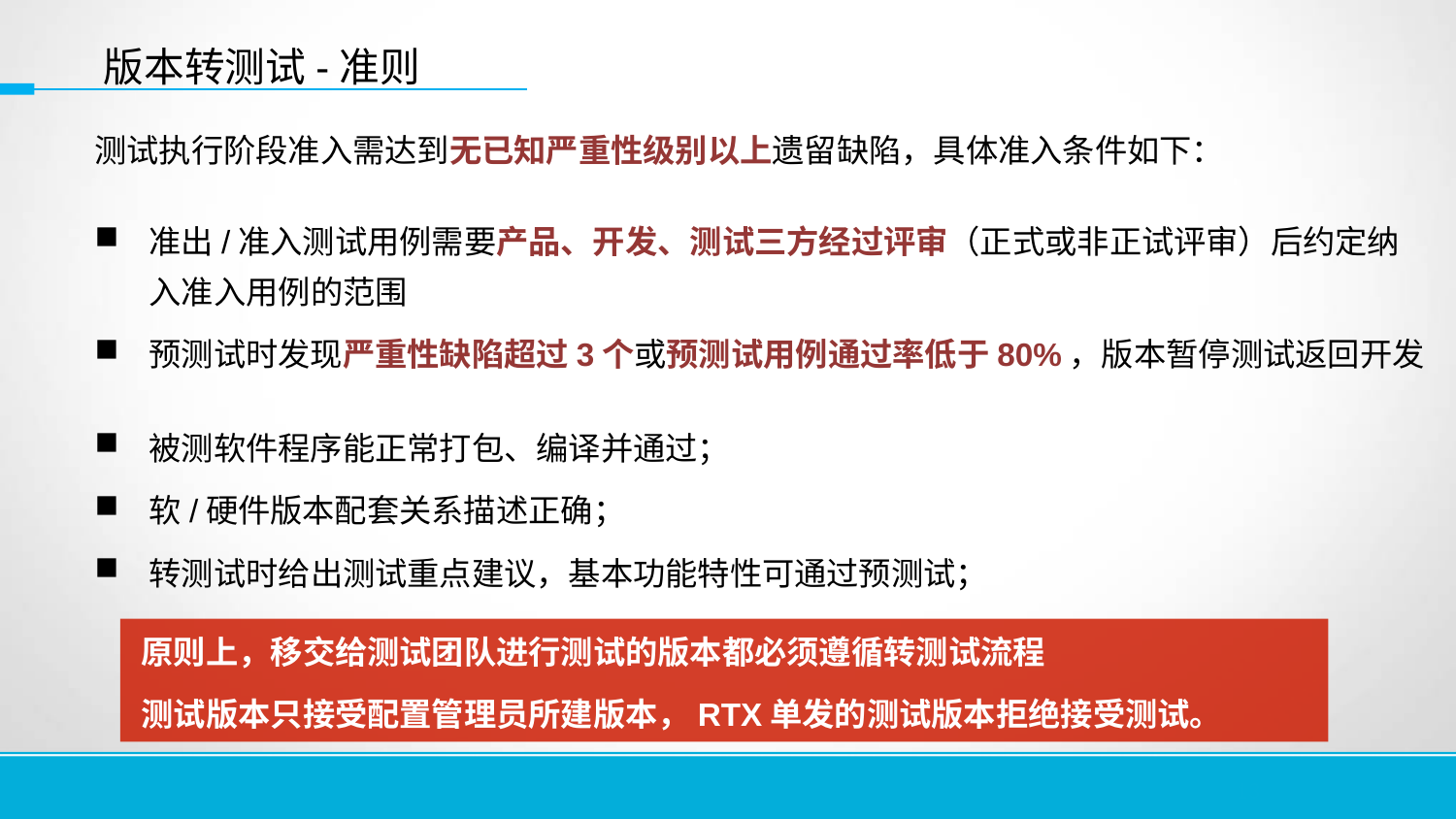

版本转测试-准则

测试执行阶段准入需达到无已知严重性级别以上遗留缺陷，具体准入条件如下：
准出/准入测试用例需要产品、开发、测试三方经过评审（正式或非正试评审）后约定纳入准入用例的范围
预测试时发现严重性缺陷超过3个或预测试用例通过率低于80%，版本暂停测试返回开发
被测软件程序能正常打包、编译并通过；
软/硬件版本配套关系描述正确；
转测试时给出测试重点建议，基本功能特性可通过预测试；
原则上，移交给测试团队进行测试的版本都必须遵循转测试流程
测试版本只接受配置管理员所建版本，RTX单发的测试版本拒绝接受测试。

13